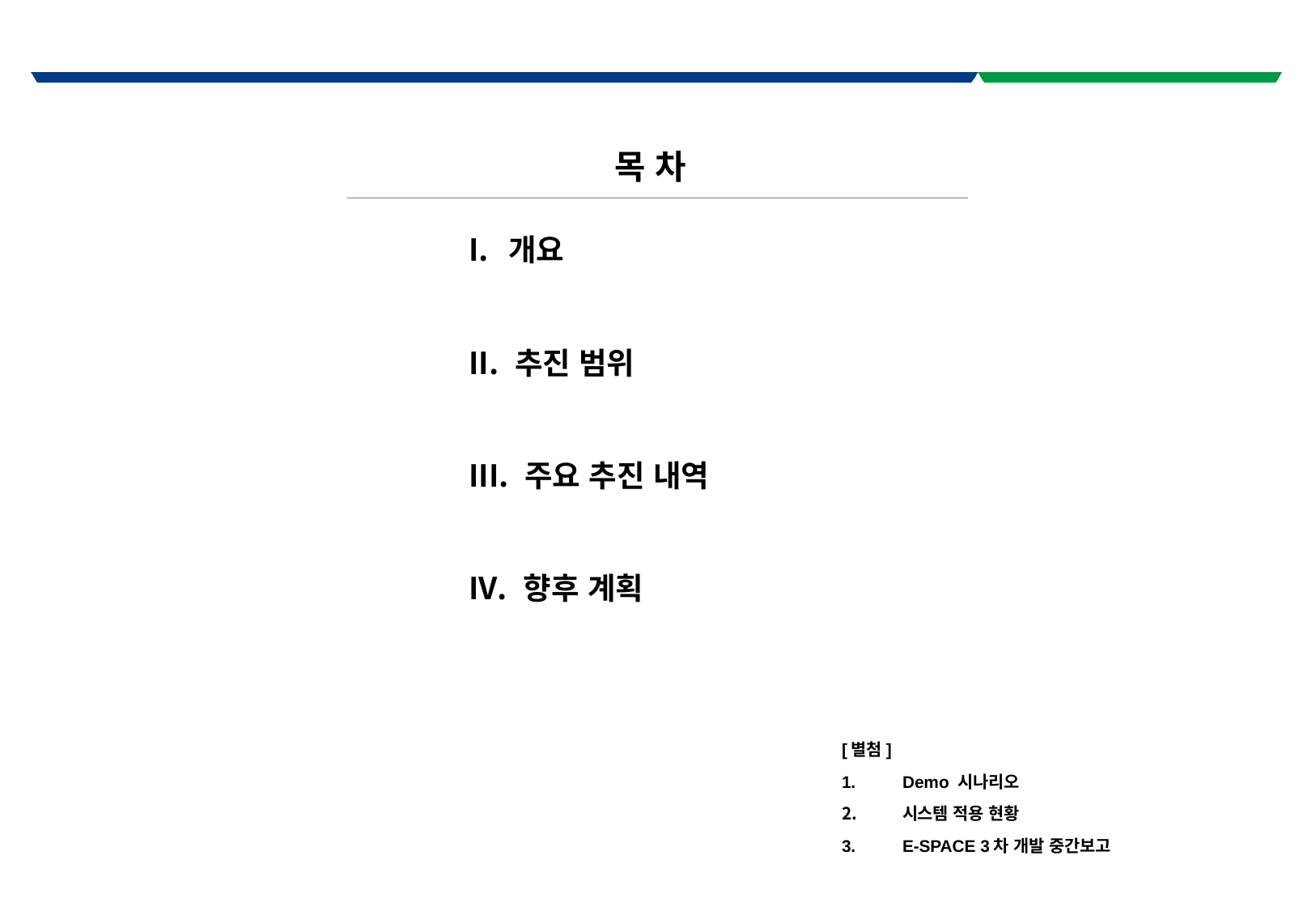

목 차
 개요

 추진 범위

 주요 추진 내역

 향후 계획
[별첨]
Demo 시나리오
시스템 적용 현황
E-SPACE 3차 개발 중간보고